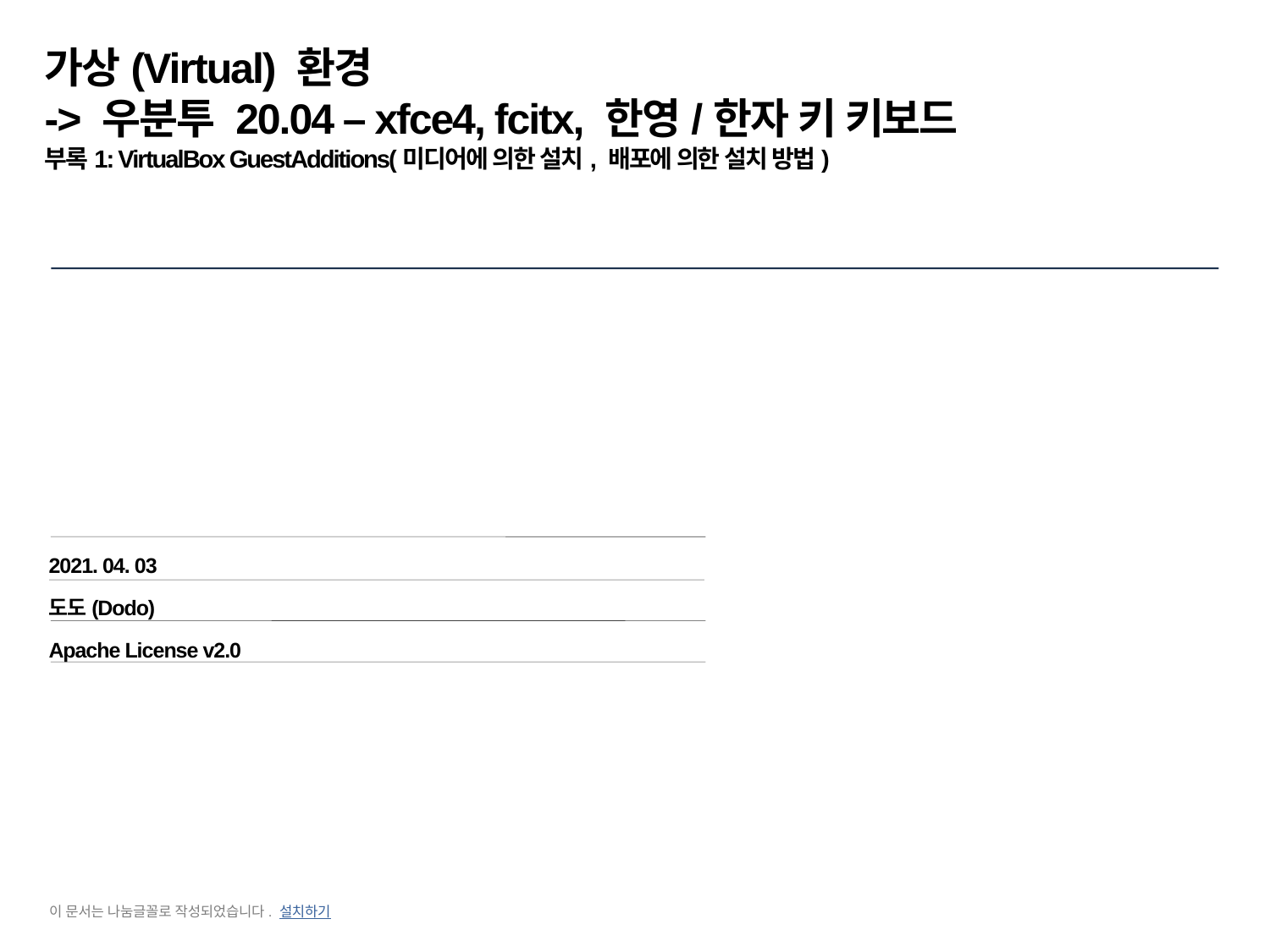

가상(Virtual) 환경
-> 우분투 20.04 – xfce4, fcitx, 한영/한자 키 키보드
부록1: VirtualBox GuestAdditions(미디어에 의한 설치, 배포에 의한 설치 방법)

2021. 04. 03
도도(Dodo)
Apache License v2.0

이 문서는 나눔글꼴로 작성되었습니다. 설치하기